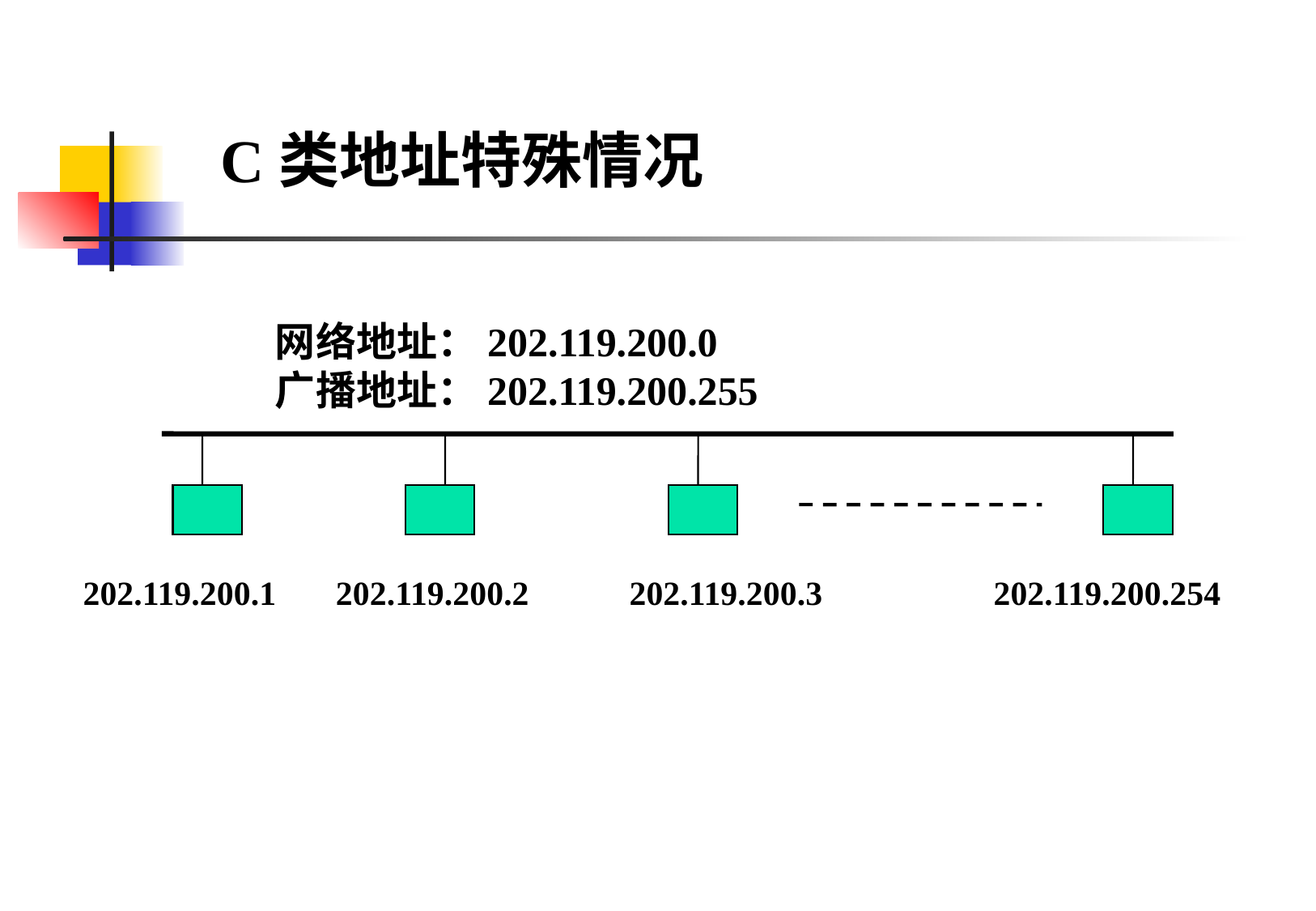

C类地址特殊情况
	网络地址：202.119.200.0
	广播地址：202.119.200.255

202.119.200.1
202.119.200.2
202.119.200.3
202.119.200.254